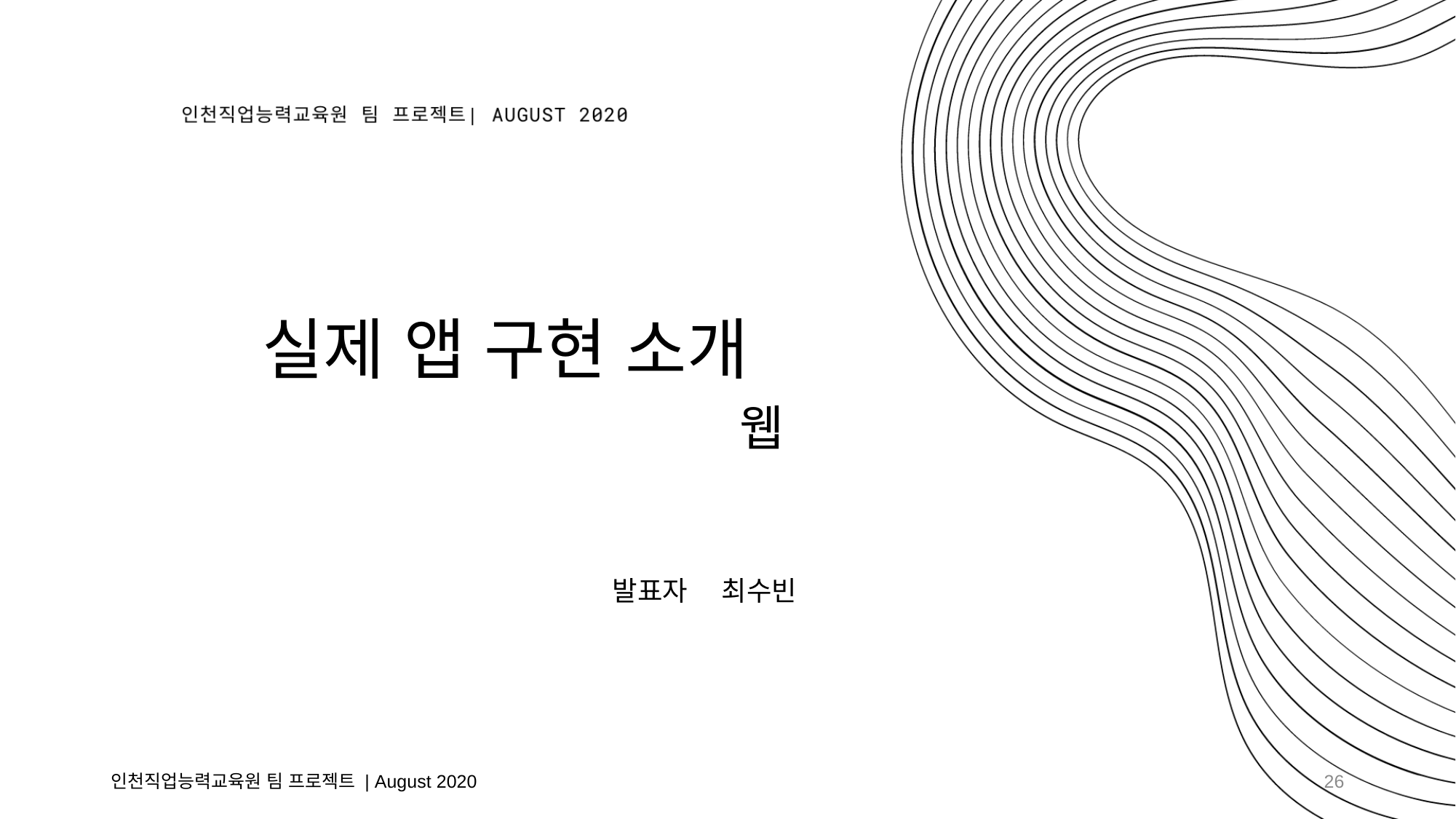

# 실제 앱 구현 소개 웹
발표자	최수빈
인천직업능력교육원 팀 프로젝트 | August 2020
26